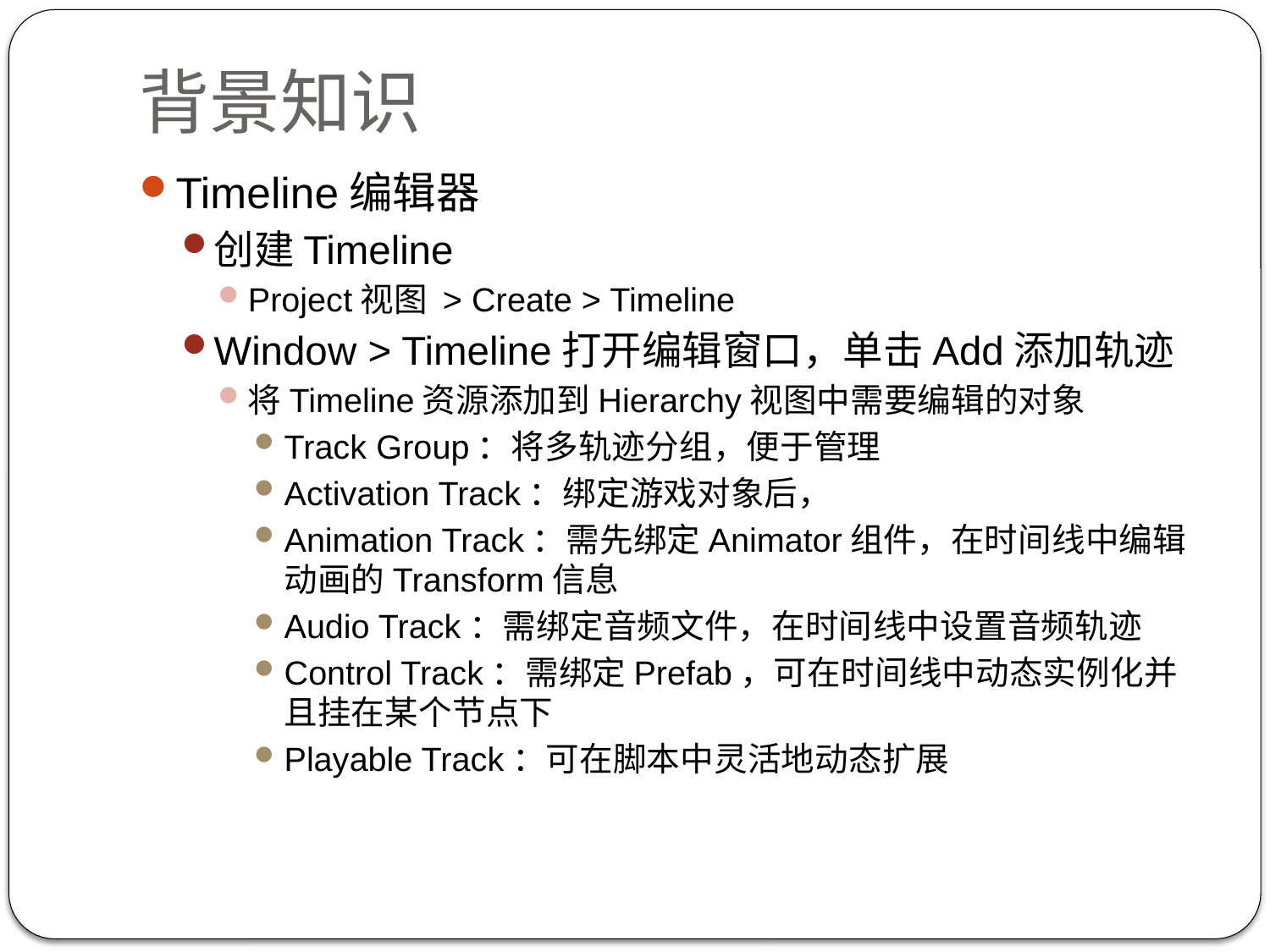

# 背景知识
Timeline编辑器
创建Timeline
Project视图 > Create > Timeline
Window > Timeline打开编辑窗口，单击Add添加轨迹
将Timeline资源添加到Hierarchy视图中需要编辑的对象
Track Group：将多轨迹分组，便于管理
Activation Track：绑定游戏对象后，
Animation Track：需先绑定Animator组件，在时间线中编辑动画的Transform信息
Audio Track：需绑定音频文件，在时间线中设置音频轨迹
Control Track：需绑定Prefab，可在时间线中动态实例化并且挂在某个节点下
Playable Track：可在脚本中灵活地动态扩展